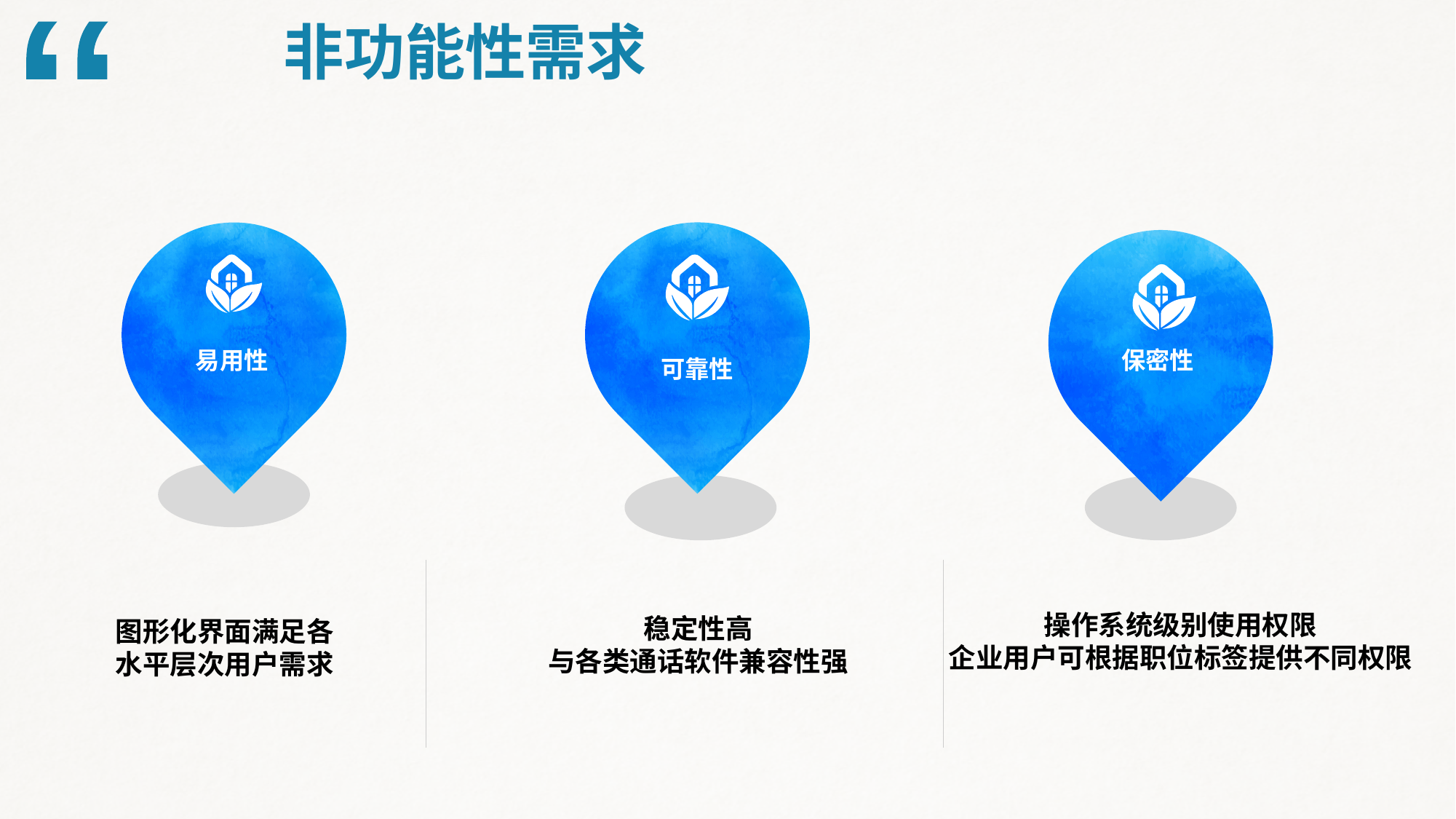

非功能性需求
“

易用性

保密性

图形化界面满足各
水平层次用户需求
操作系统级别使用权限
企业用户可根据职位标签提供不同权限
稳定性高
与各类通话软件兼容性强
可靠性